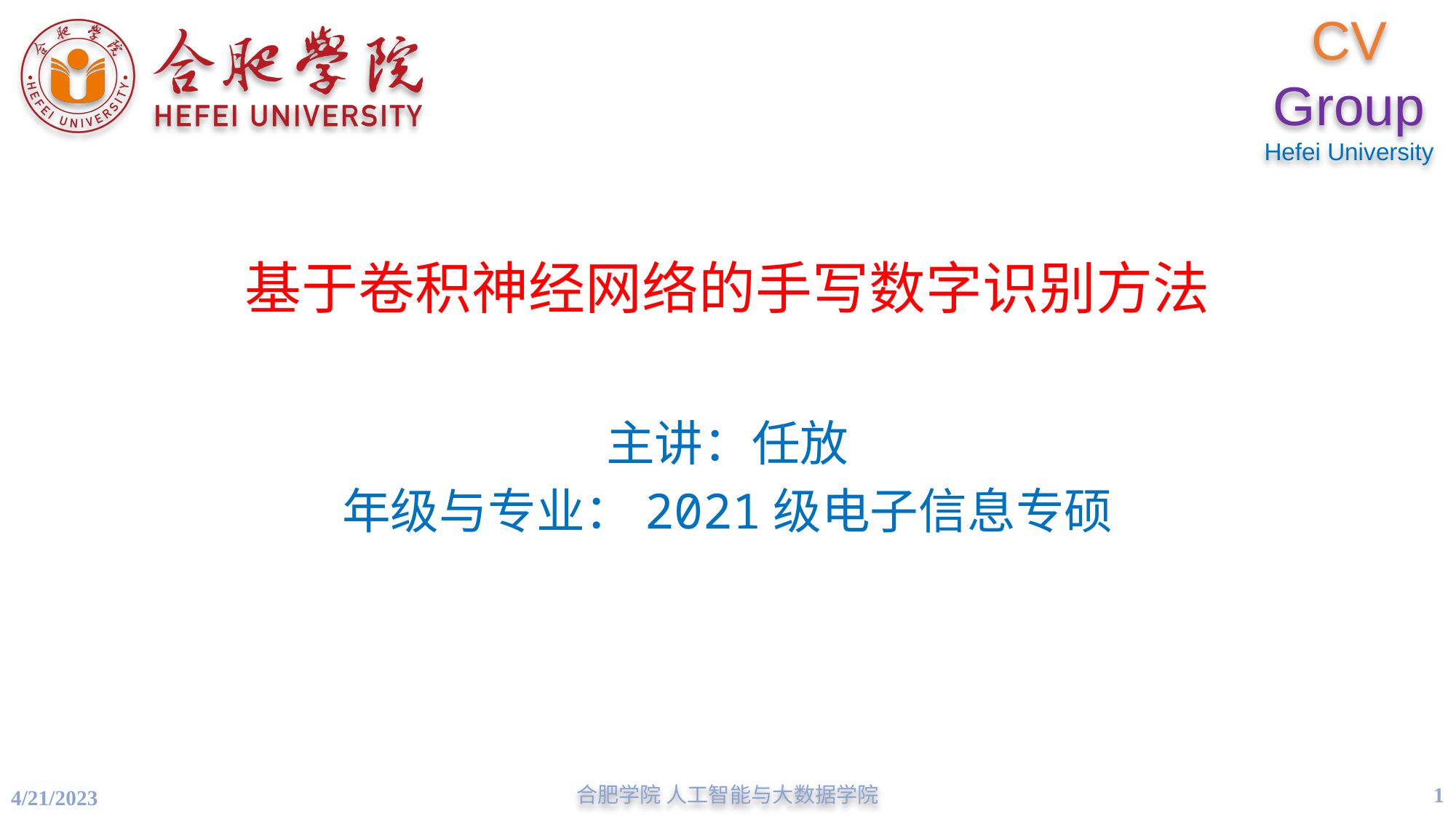

# 基于卷积神经网络的手写数字识别方法
主讲：任放
年级与专业：2021级电子信息专硕

1
4/21/2023
合肥学院 人工智能与大数据学院